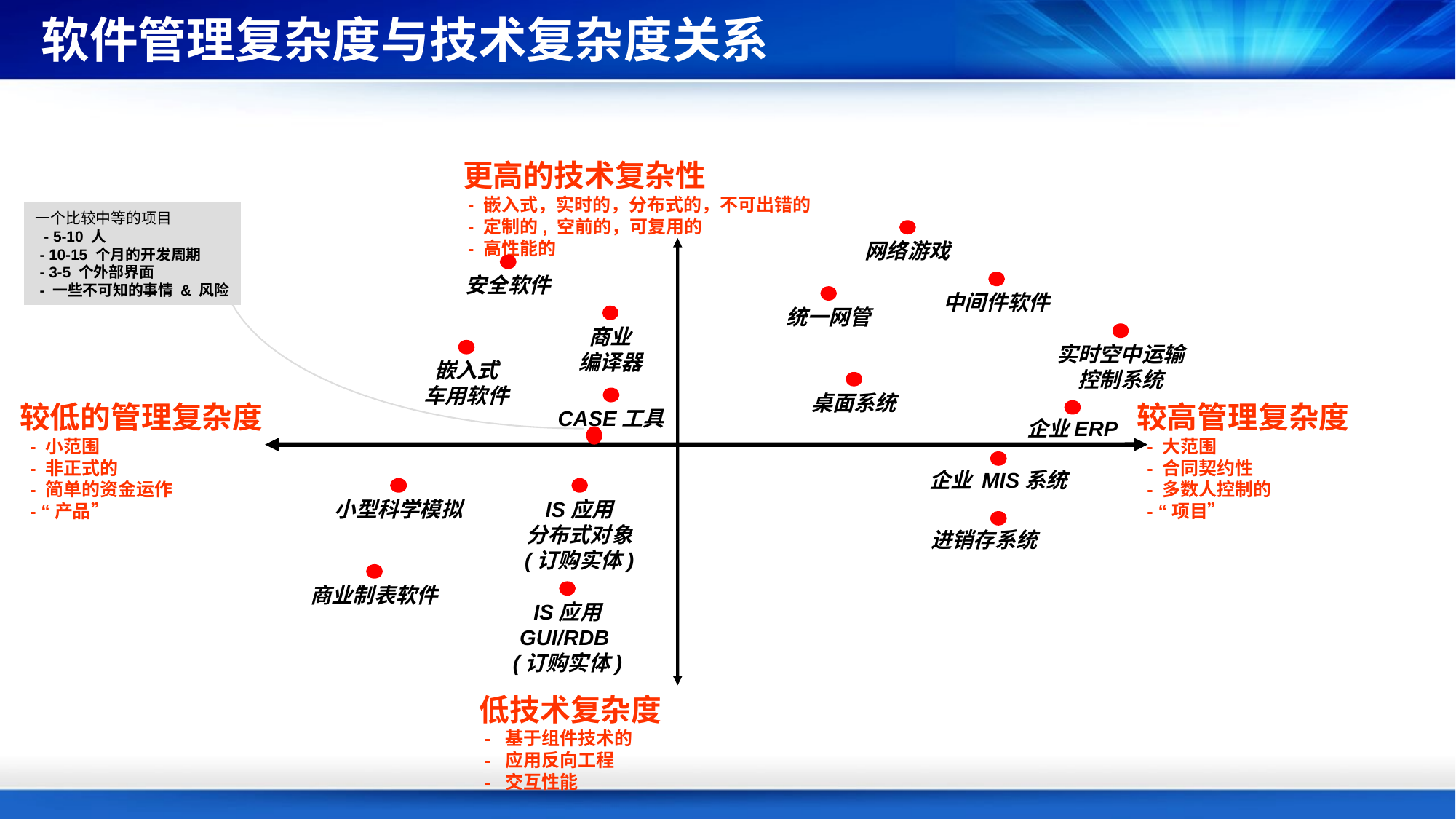

# 软件管理复杂度与技术复杂度关系
更高的技术复杂性
 - 嵌入式，实时的，分布式的，不可出错的
 - 定制的, 空前的，可复用的
 - 高性能的
一个比较中等的项目
  - 5-10 人
 - 10-15 个月的开发周期
 - 3-5 个外部界面
 - 一些不可知的事情 & 风险

网络游戏

安全软件

中间件软件

统一网管

商业
编译器

实时空中运输
控制系统

嵌入式
车用软件

桌面系统

CASE工具
较低的管理复杂度
  - 小范围
  - 非正式的
  - 简单的资金运作
  - “产品”
较高管理复杂度
  - 大范围
  - 合同契约性
  - 多数人控制的
  - “项目”

企业ERP

企业 MIS系统

IS应用
分布式对象
(订购实体)

小型科学模拟

进销存系统

商业制表软件

IS应用
GUI/RDB
(订购实体)
低技术复杂度
 -  基于组件技术的
 -  应用反向工程
 -  交互性能